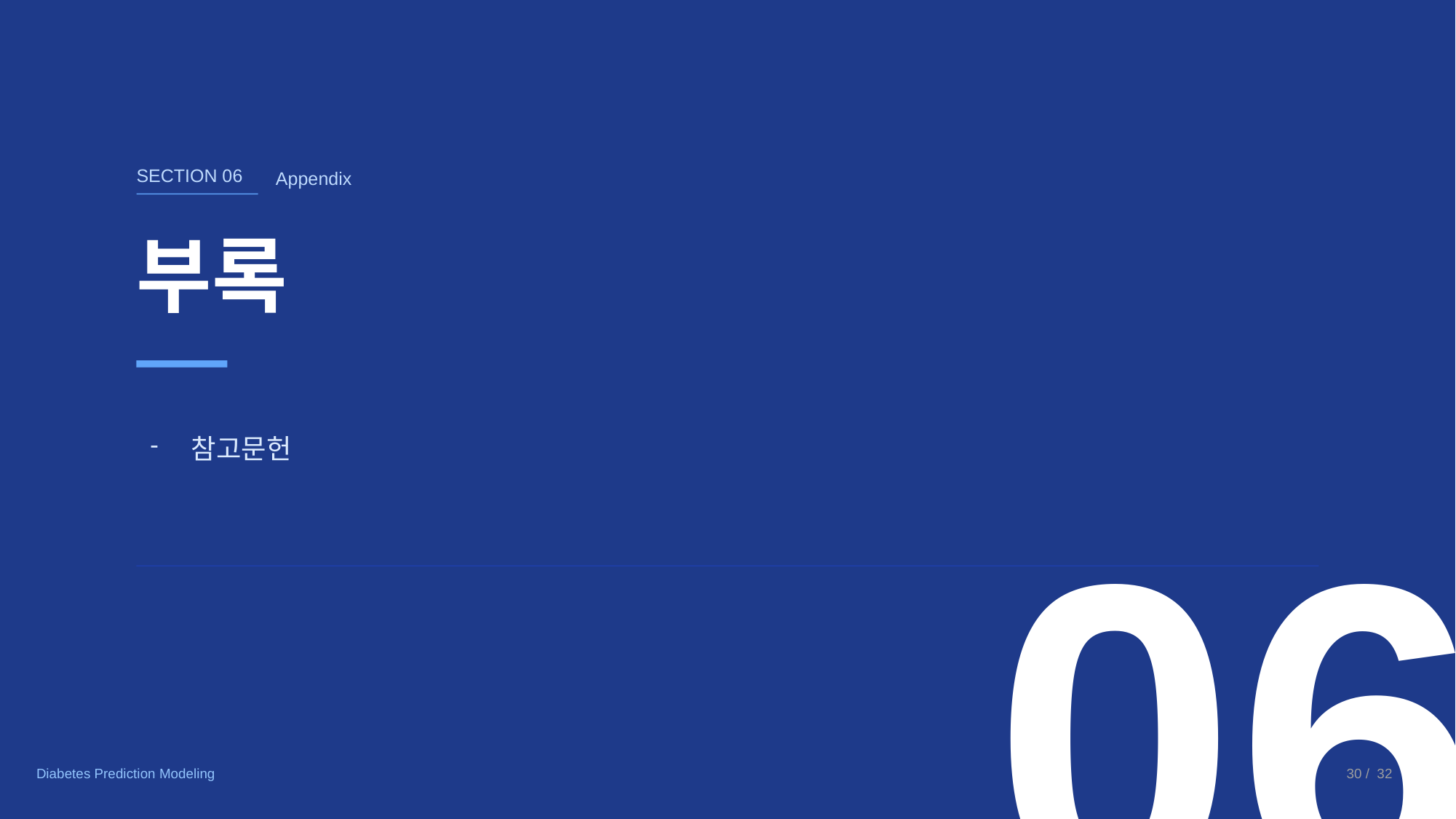

SECTION 06
Appendix

부록

06
참고문헌

30 /  32
Diabetes Prediction Modeling